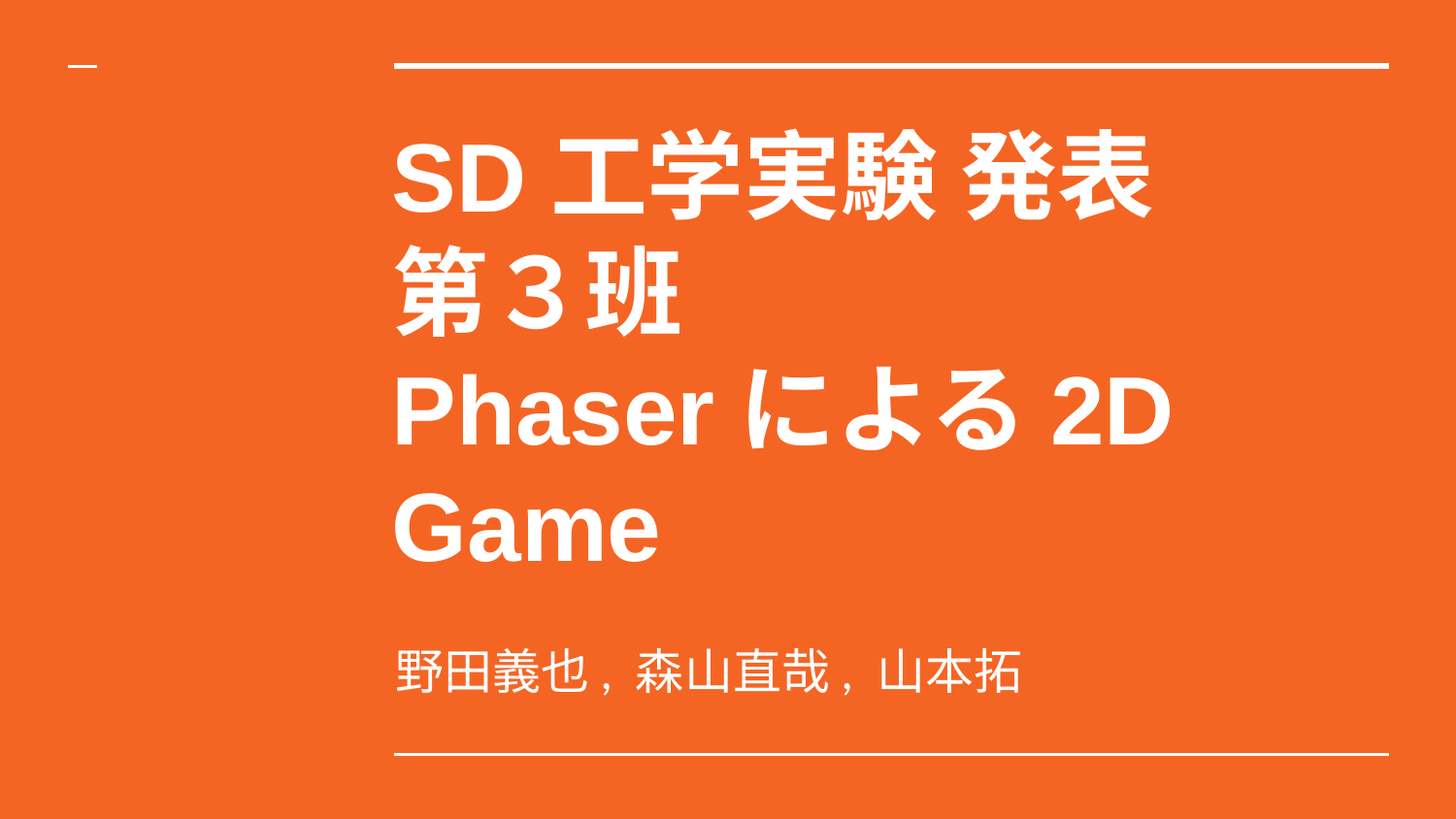

# SD工学実験 発表
第３班
Phaserによる2D Game

野田義也, 森山直哉, 山本拓